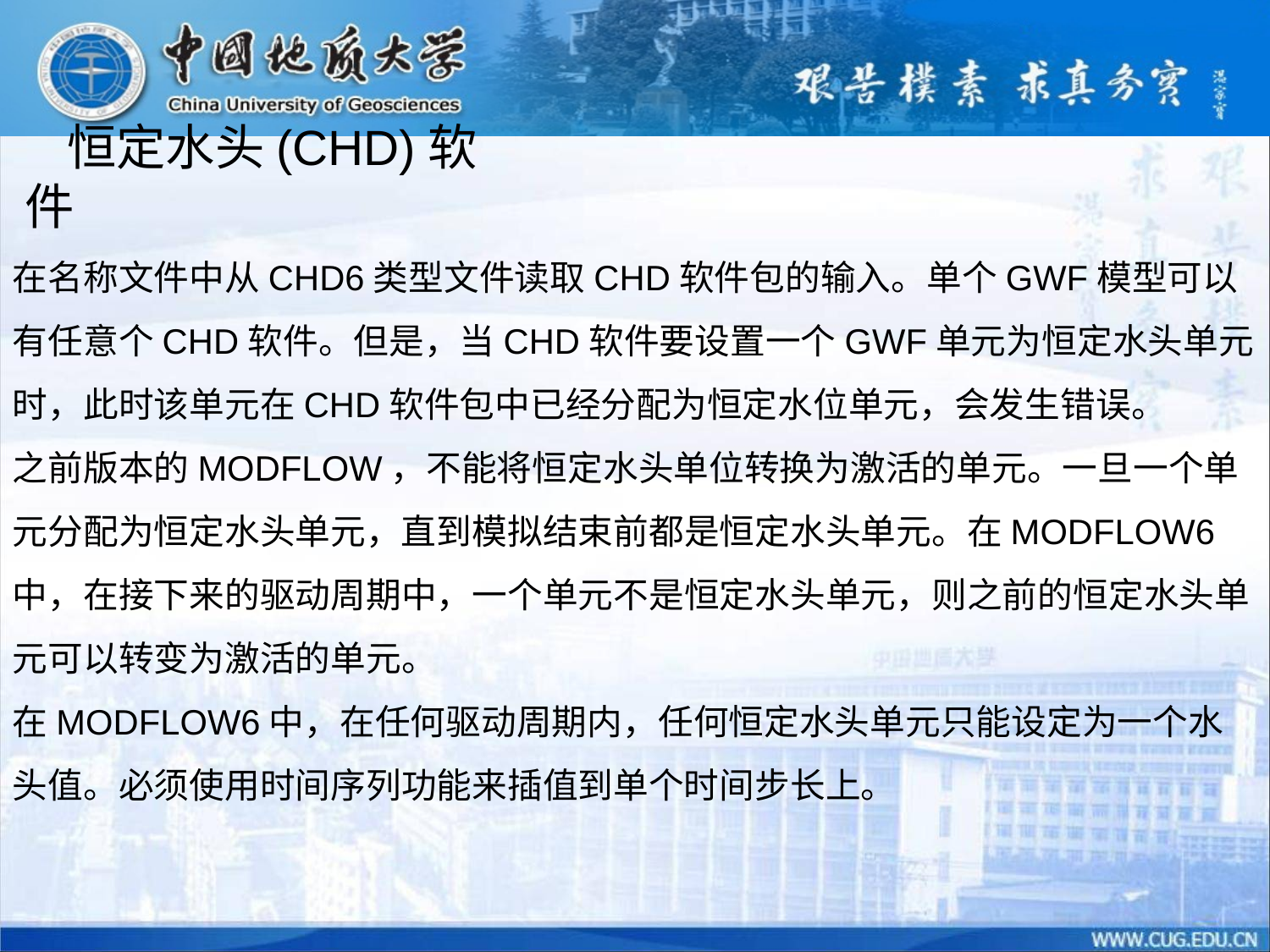

恒定水头(CHD)软件
在名称文件中从CHD6类型文件读取CHD软件包的输入。单个GWF模型可以有任意个CHD软件。但是，当CHD软件要设置一个GWF单元为恒定水头单元时，此时该单元在CHD软件包中已经分配为恒定水位单元，会发生错误。
之前版本的MODFLOW，不能将恒定水头单位转换为激活的单元。一旦一个单元分配为恒定水头单元，直到模拟结束前都是恒定水头单元。在MODFLOW6中，在接下来的驱动周期中，一个单元不是恒定水头单元，则之前的恒定水头单元可以转变为激活的单元。
在MODFLOW6中，在任何驱动周期内，任何恒定水头单元只能设定为一个水头值。必须使用时间序列功能来插值到单个时间步长上。